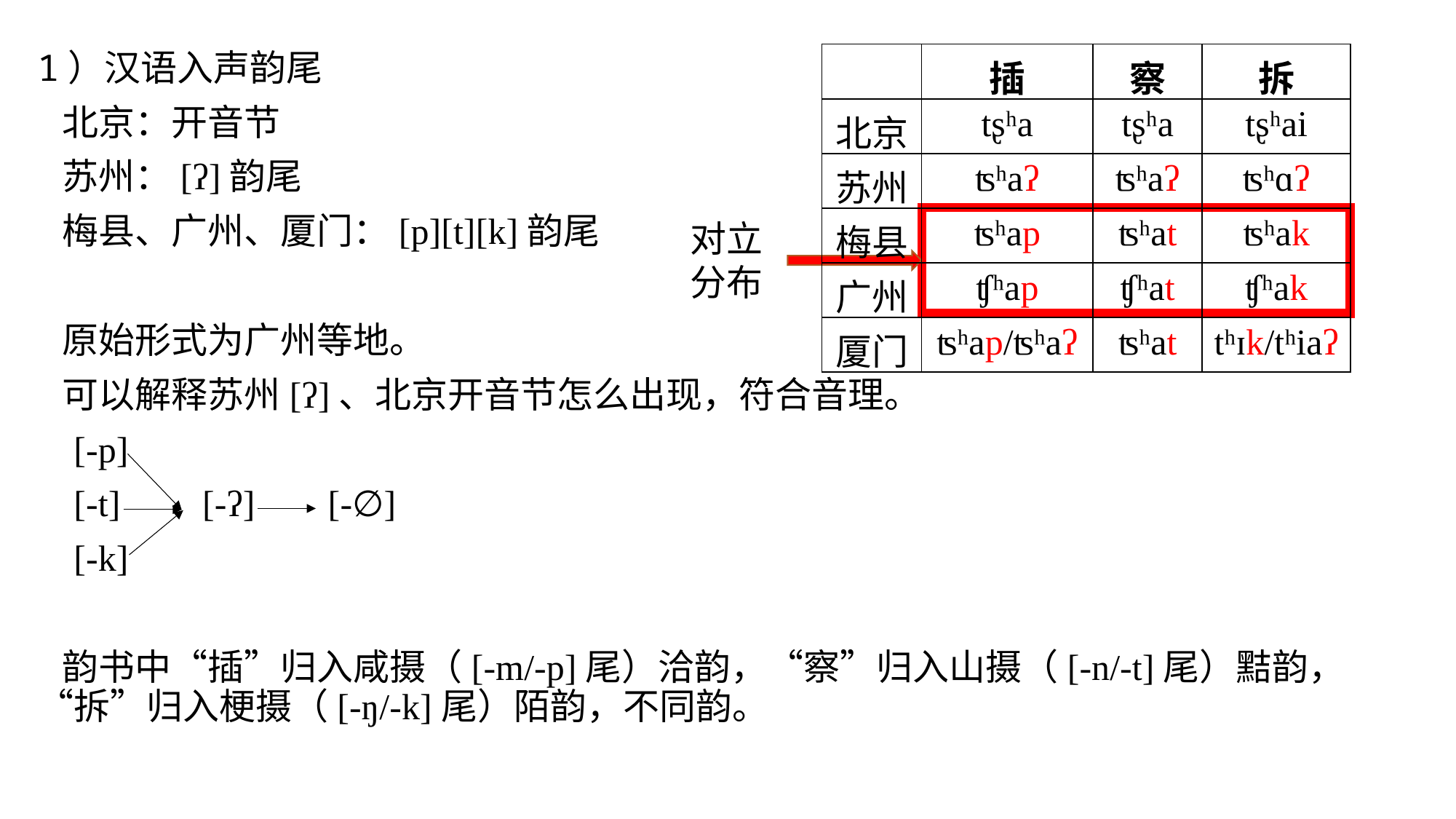

1）汉语入声韵尾
  北京：开音节
  苏州：[ʔ]韵尾
  梅县、广州、厦门：[p][t][k]韵尾

  原始形式为广州等地。
  可以解释苏州[ʔ]、北京开音节怎么出现，符合音理。
    [-p]
    [-t]         [-ʔ]        [-∅]
    [-k]

  韵书中“插”归入咸摄（[-m/-p]尾）洽韵，“察”归入山摄（[-n/-t]尾）黠韵，“拆”归入梗摄（[-ŋ/-k]尾）陌韵，不同韵。
|  | 插 | 察 | 拆 |
| --- | --- | --- | --- |
| 北京 | tʂʰa | tʂʰa | tʂʰai |
| 苏州 | ʦʰaʔ | ʦʰaʔ | ʦʰɑʔ |
| 梅县 | ʦʰap | ʦʰat | ʦʰak |
| 广州 | ʧʰap | ʧʰat | ʧʰak |
| 厦门 | ʦʰap/ʦʰaʔ | ʦʰat | tʰɪk/tʰiaʔ |

对立分布